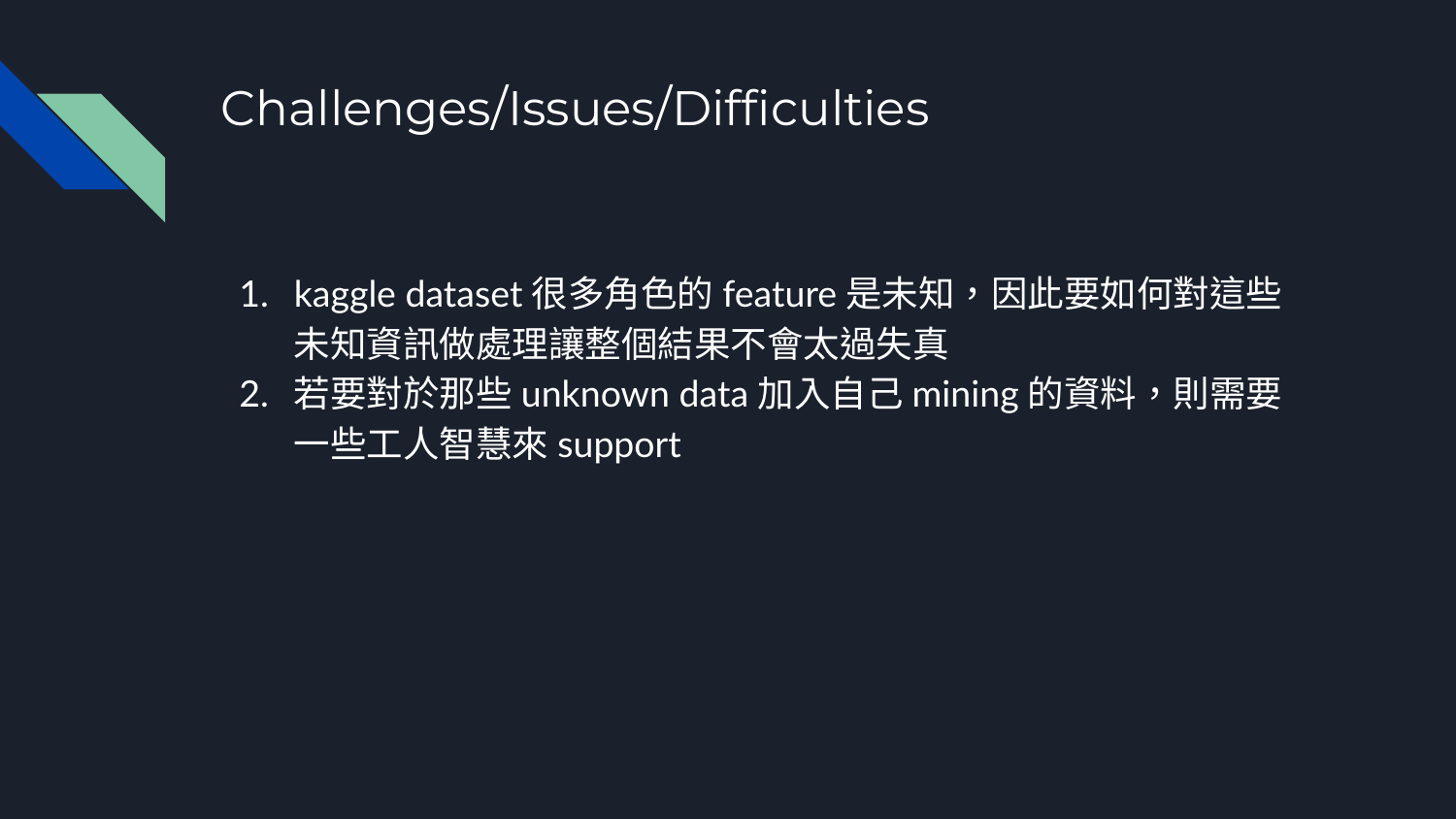

# Challenges/Issues/Difficulties
kaggle dataset很多角色的feature是未知，因此要如何對這些未知資訊做處理讓整個結果不會太過失真
若要對於那些unknown data加入自己mining的資料，則需要一些工人智慧來support